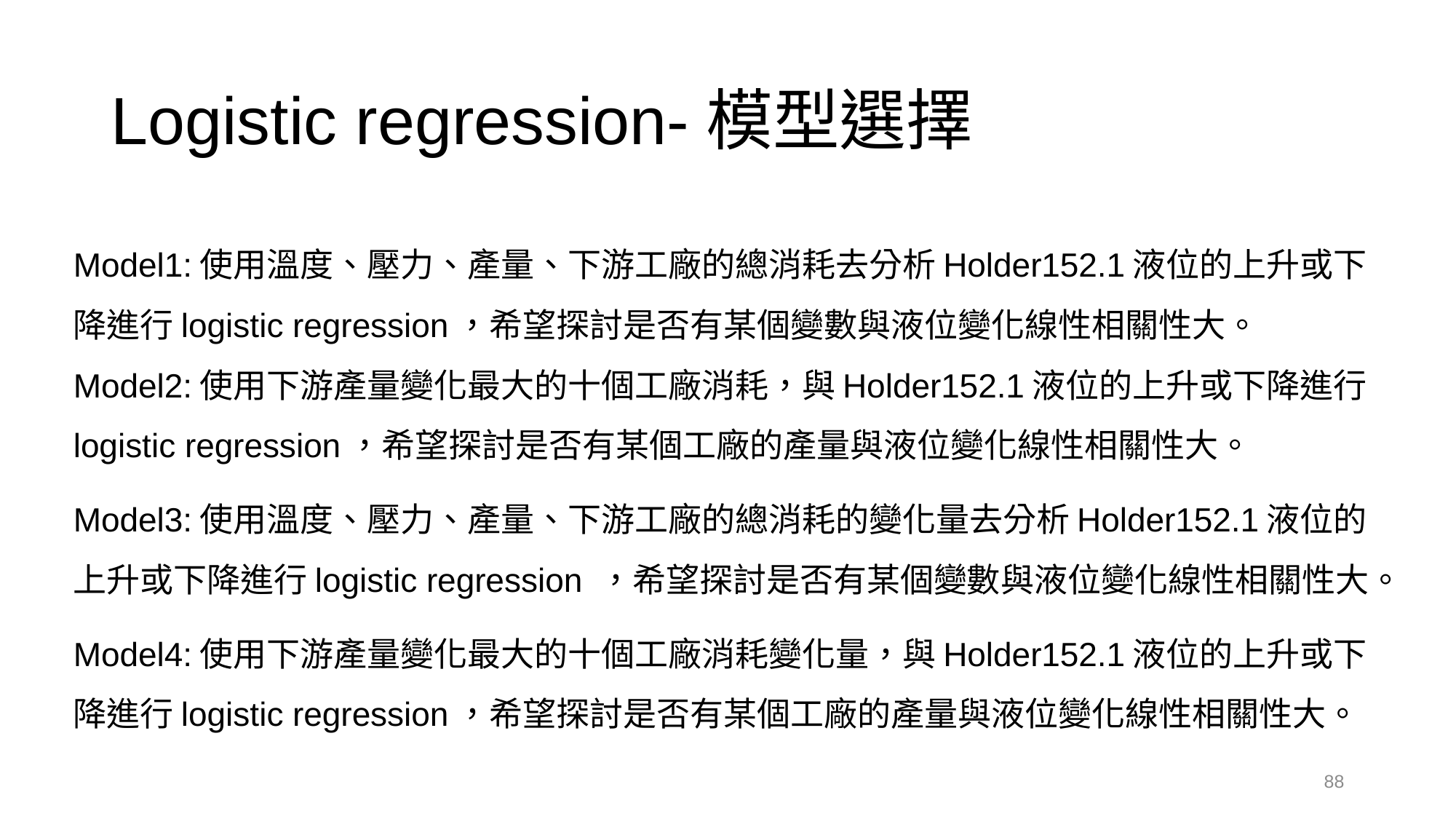

# Logistic regression-模型選擇
Model1:使用溫度、壓力、產量、下游工廠的總消耗去分析Holder152.1液位的上升或下降進行logistic regression，希望探討是否有某個變數與液位變化線性相關性大。
Model2:使用下游產量變化最大的十個工廠消耗，與Holder152.1液位的上升或下降進行logistic regression，希望探討是否有某個工廠的產量與液位變化線性相關性大。
Model3:使用溫度、壓力、產量、下游工廠的總消耗的變化量去分析Holder152.1液位的上升或下降進行logistic regression ，希望探討是否有某個變數與液位變化線性相關性大。
Model4:使用下游產量變化最大的十個工廠消耗變化量，與Holder152.1液位的上升或下降進行logistic regression，希望探討是否有某個工廠的產量與液位變化線性相關性大。
88